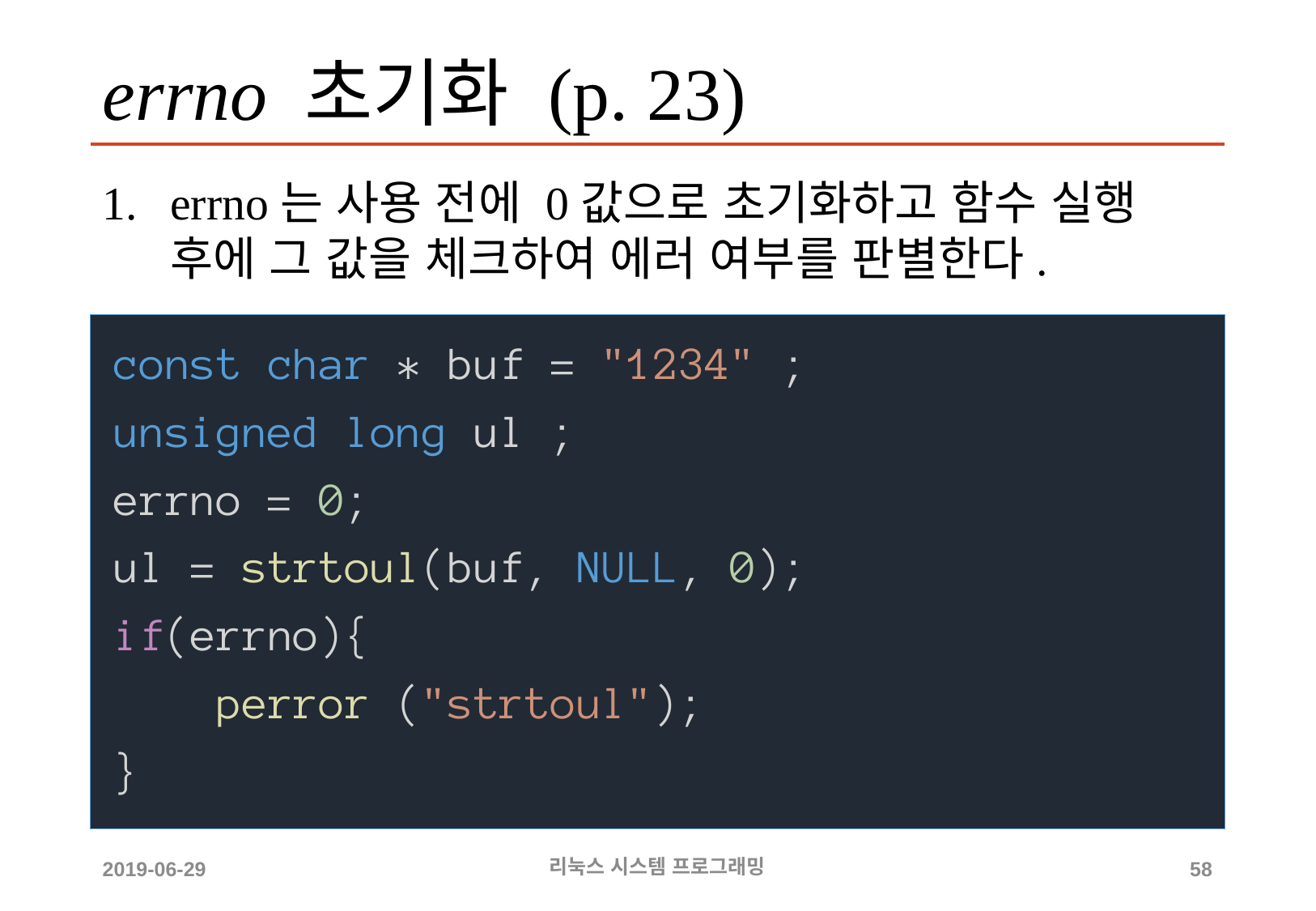

# errno 초기화 (p. 23)
errno는 사용 전에 0값으로 초기화하고 함수 실행 후에 그 값을 체크하여 에러 여부를 판별한다.
const char * buf = "1234" ;
unsigned long ul ;
errno = 0;
ul = strtoul(buf, NULL, 0);
if(errno){
    perror ("strtoul");
}

2019-06-29
리눅스 시스템 프로그래밍
58